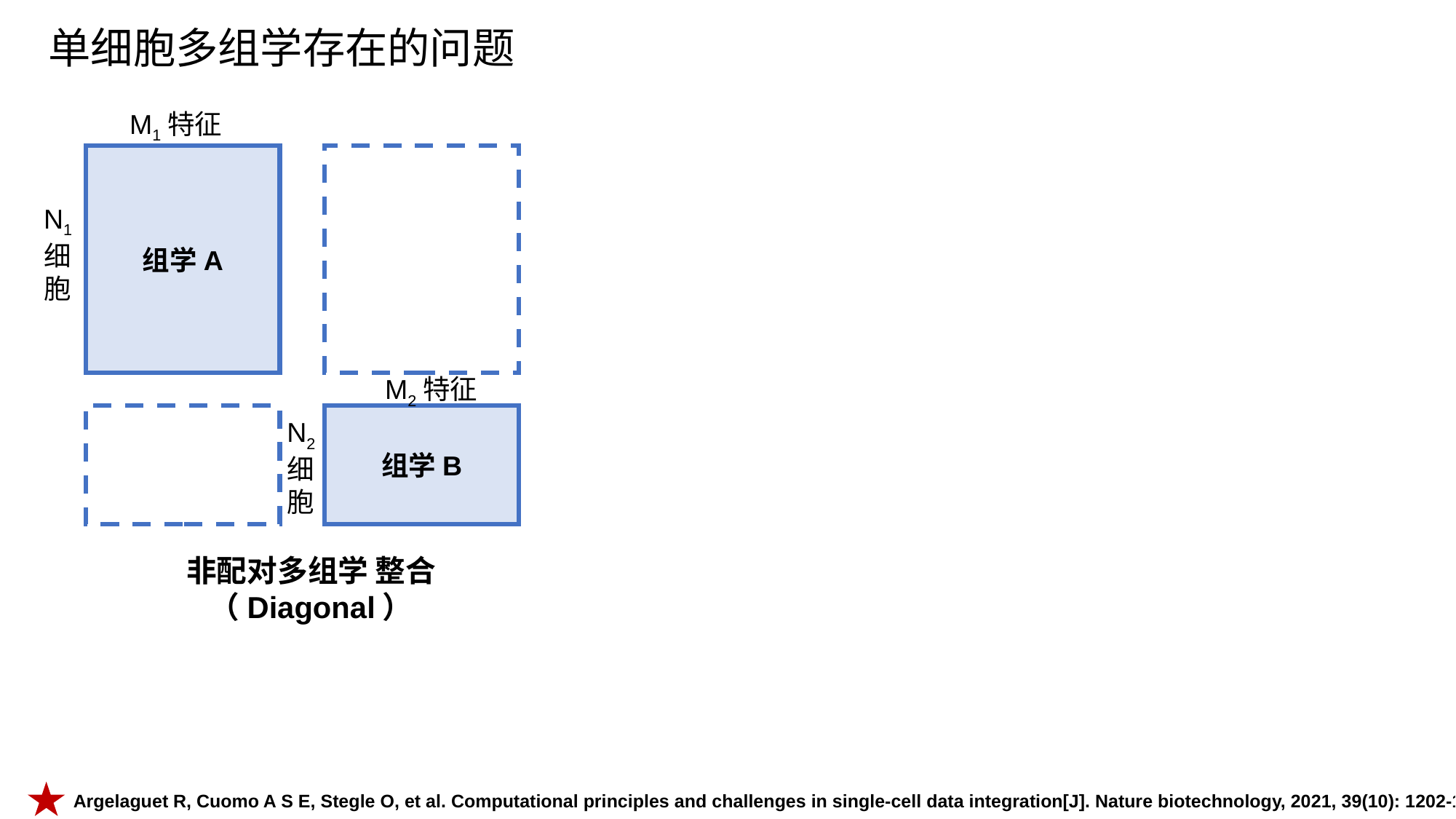

单细胞多组学存在的问题
M1特征
组学A
N1细胞

M2特征
组学B
N2细胞

非配对多组学 整合 （Diagonal）

Argelaguet R, Cuomo A S E, Stegle O, et al. Computational principles and challenges in single-cell data integration[J]. Nature biotechnology, 2021, 39(10): 1202-1215.